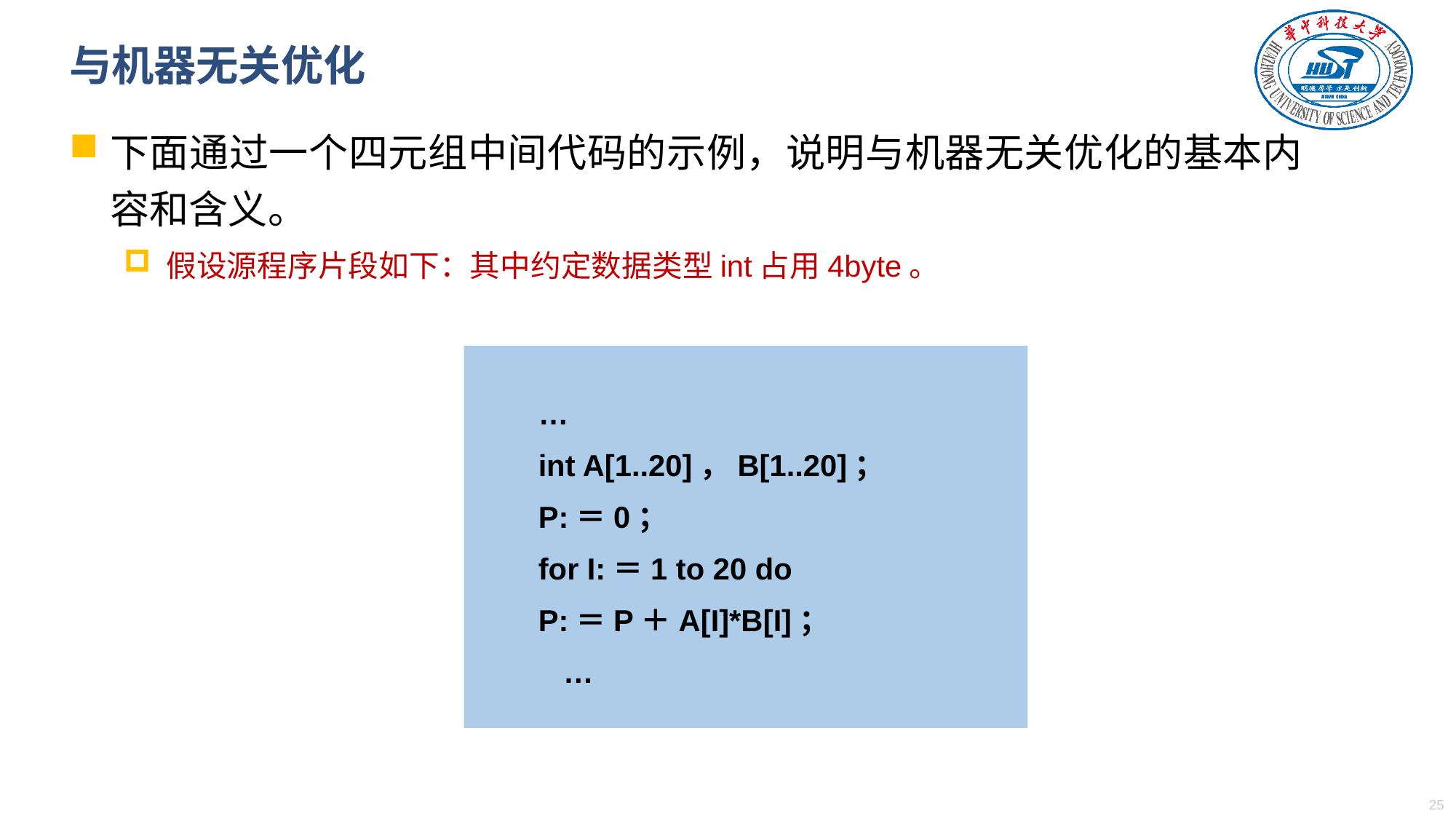

# 与机器无关优化
下面通过一个四元组中间代码的示例，说明与机器无关优化的基本内容和含义。
假设源程序片段如下：其中约定数据类型int占用4byte。

…
int A[1..20]，B[1..20]；
P:＝0；
for I:＝1 to 20 do
P:＝P＋A[I]*B[I]；
   …
25